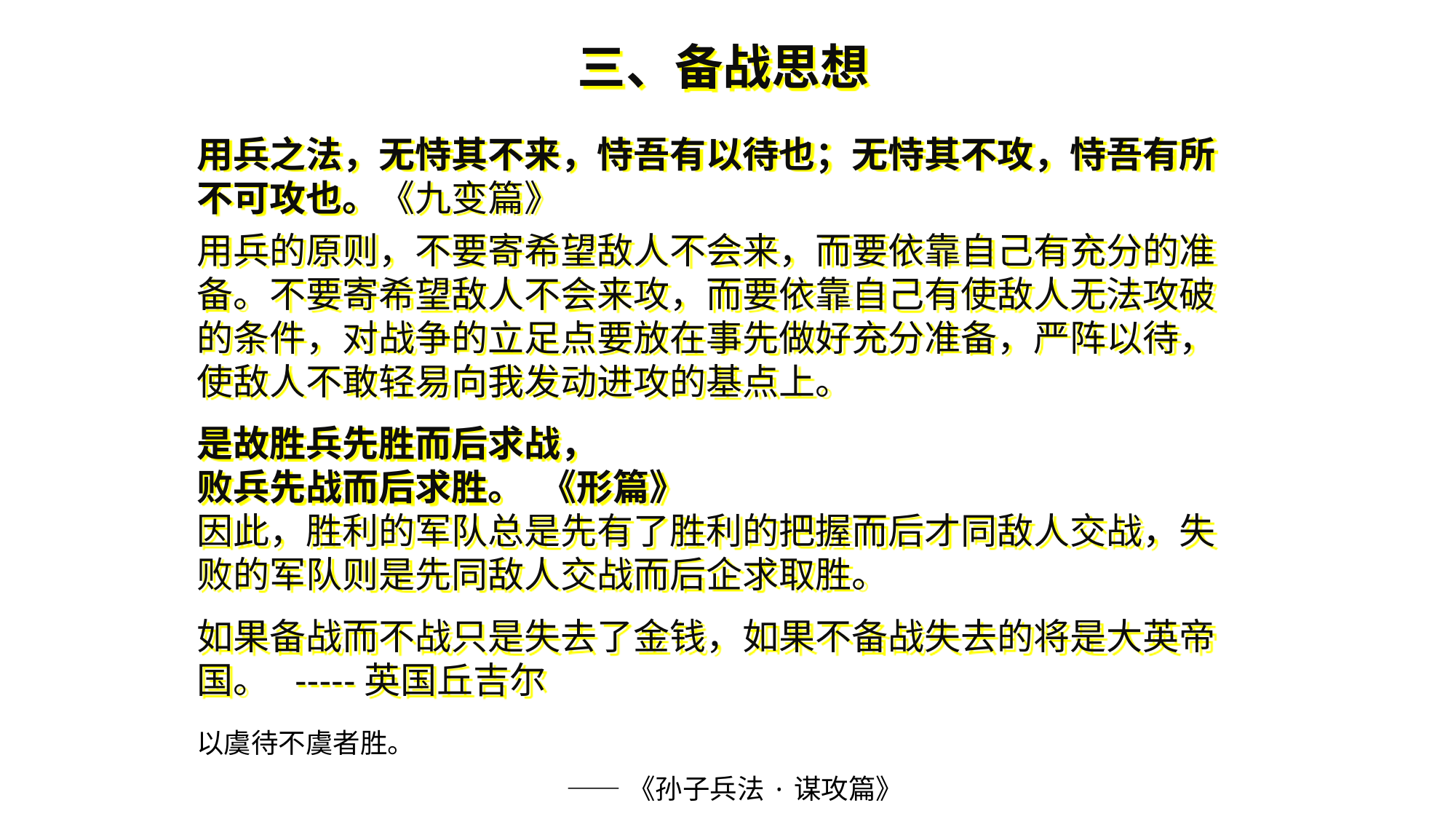

三、备战思想
用兵之法，无恃其不来，恃吾有以待也；无恃其不攻，恃吾有所不可攻也。《九变篇》
用兵的原则，不要寄希望敌人不会来，而要依靠自己有充分的准备。不要寄希望敌人不会来攻，而要依靠自己有使敌人无法攻破的条件，对战争的立足点要放在事先做好充分准备，严阵以待，使敌人不敢轻易向我发动进攻的基点上。
是故胜兵先胜而后求战，
败兵先战而后求胜。  《形篇》
因此，胜利的军队总是先有了胜利的把握而后才同敌人交战，失败的军队则是先同敌人交战而后企求取胜。
如果备战而不战只是失去了金钱，如果不备战失去的将是大英帝国。  -----英国丘吉尔

以虞待不虞者胜。
 ——《孙子兵法·谋攻篇》